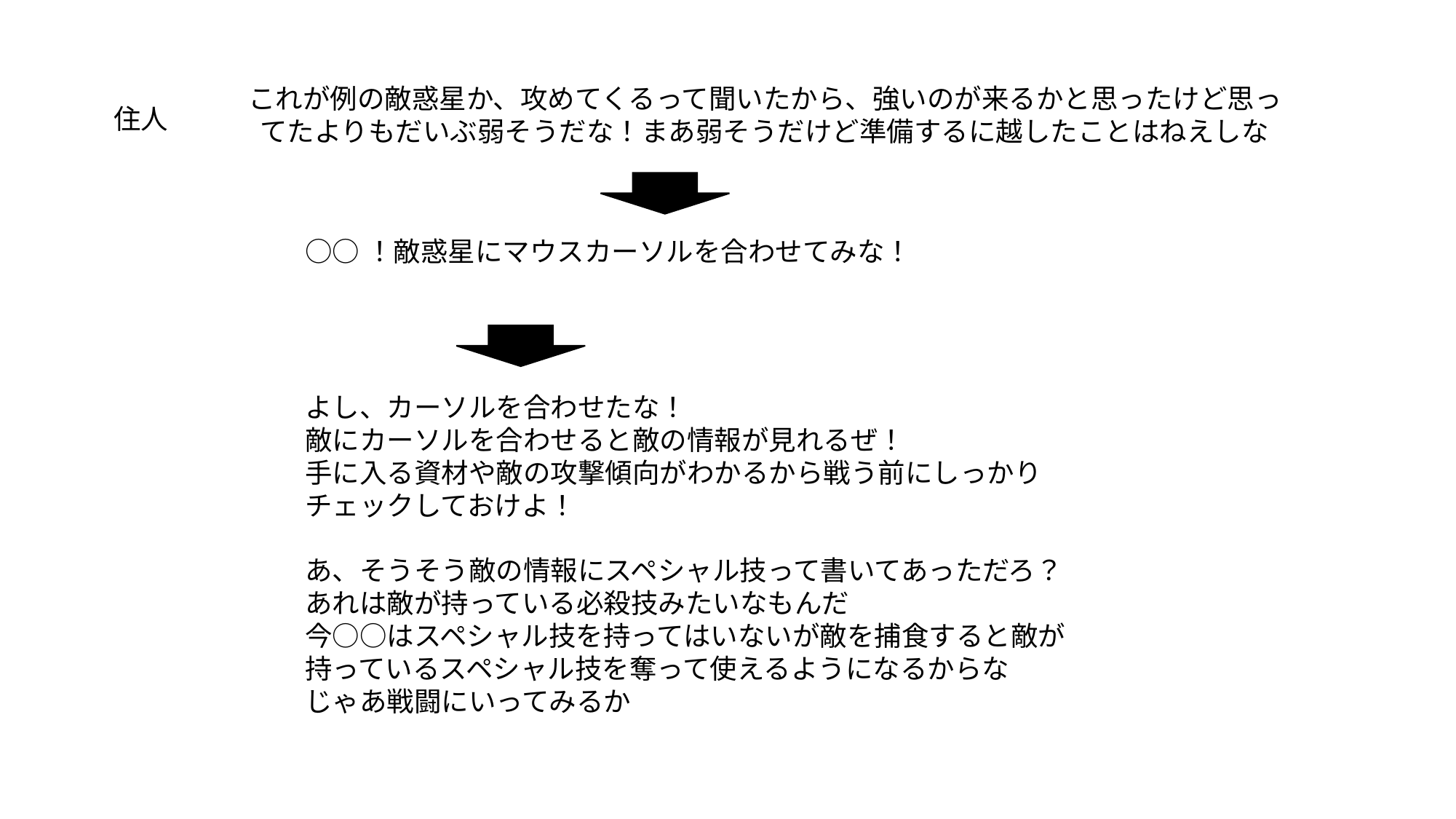

これが例の敵惑星か、攻めてくるって聞いたから、強いのが来るかと思ったけど思ってたよりもだいぶ弱そうだな！まあ弱そうだけど準備するに越したことはねえしな
住人

○○！敵惑星にマウスカーソルを合わせてみな！

よし、カーソルを合わせたな！
敵にカーソルを合わせると敵の情報が見れるぜ！
手に入る資材や敵の攻撃傾向がわかるから戦う前にしっかりチェックしておけよ！
あ、そうそう敵の情報にスペシャル技って書いてあっただろ？
あれは敵が持っている必殺技みたいなもんだ
今○○はスペシャル技を持ってはいないが敵を捕食すると敵が持っているスペシャル技を奪って使えるようになるからな
じゃあ戦闘にいってみるか